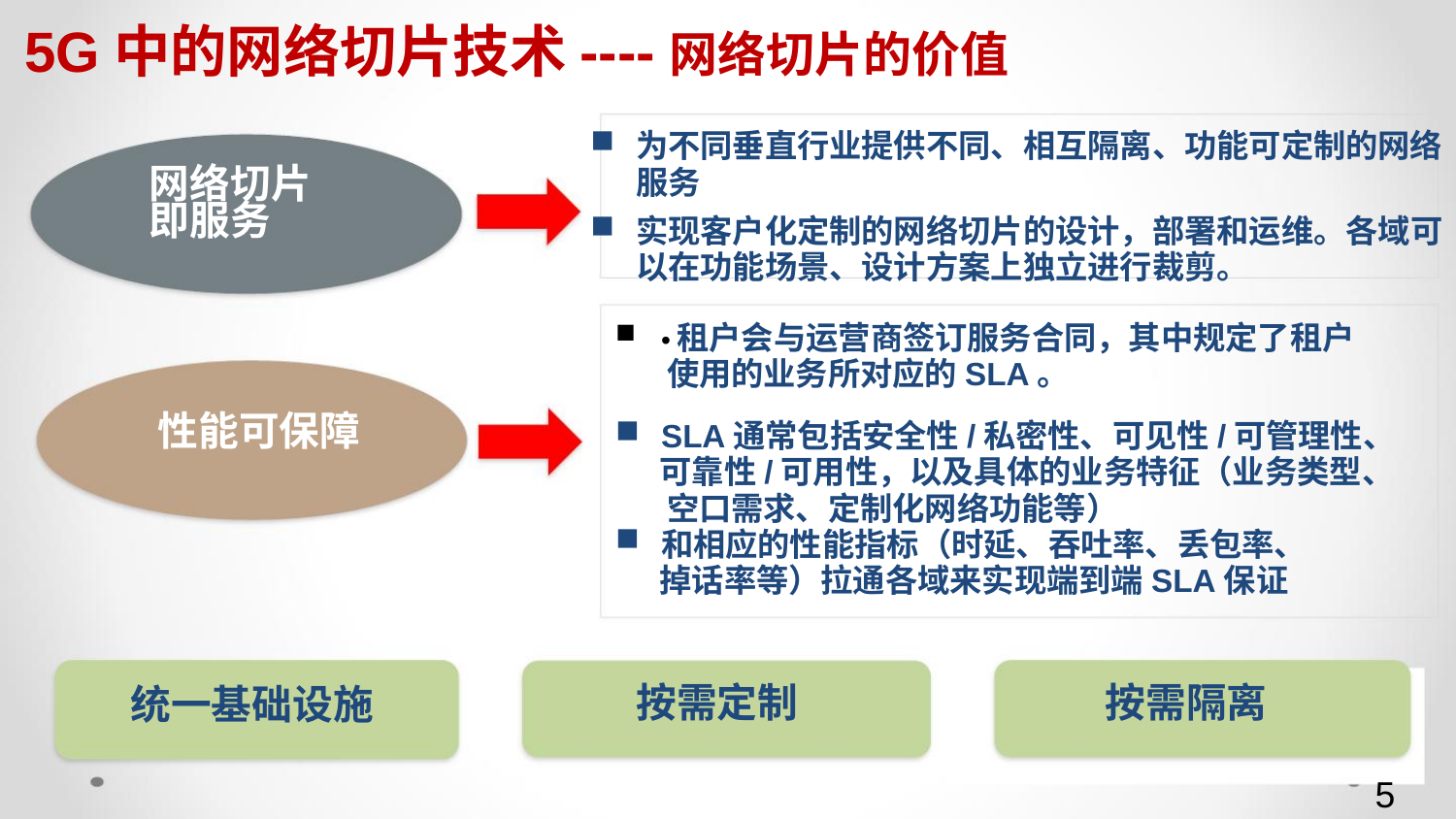

5G中的网络切片技术----网络切片的价值
为不同垂直行业提供不同、相互隔离、功能可定制的网络服务
实现客户化定制的网络切片的设计，部署和运维。各域可以在功能场景、设计方案上独立进行裁剪。
网络切片
即服务
•租户会与运营商签订服务合同，其中规定了租户
      使用的业务所对应的SLA。
性能可保障
SLA通常包括安全性/私密性、可见性/可管理性、
     可靠性/可用性，以及具体的业务特征（业务类型、
      空口需求、定制化网络功能等）
和相应的性能指标（时延、吞吐率、丢包率、
     掉话率等）拉通各域来实现端到端SLA保证
按需定制
按需隔离
统一基础设施
5